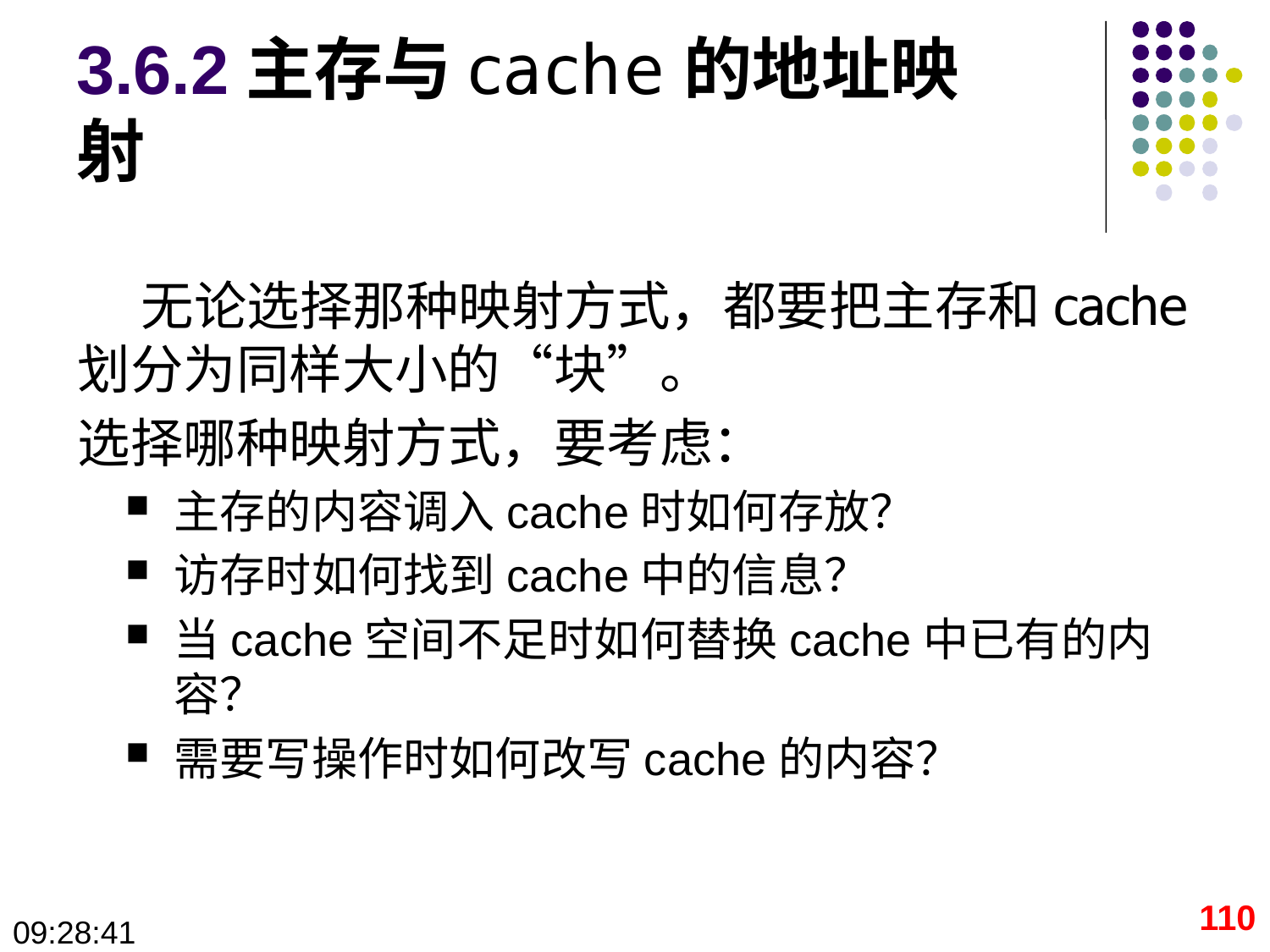

# 3.6.2主存与cache的地址映射
无论选择那种映射方式，都要把主存和cache划分为同样大小的“块”。
选择哪种映射方式，要考虑：
主存的内容调入cache时如何存放？
访存时如何找到cache中的信息？
当cache空间不足时如何替换cache中已有的内容？
需要写操作时如何改写cache的内容？
110
09:28:41